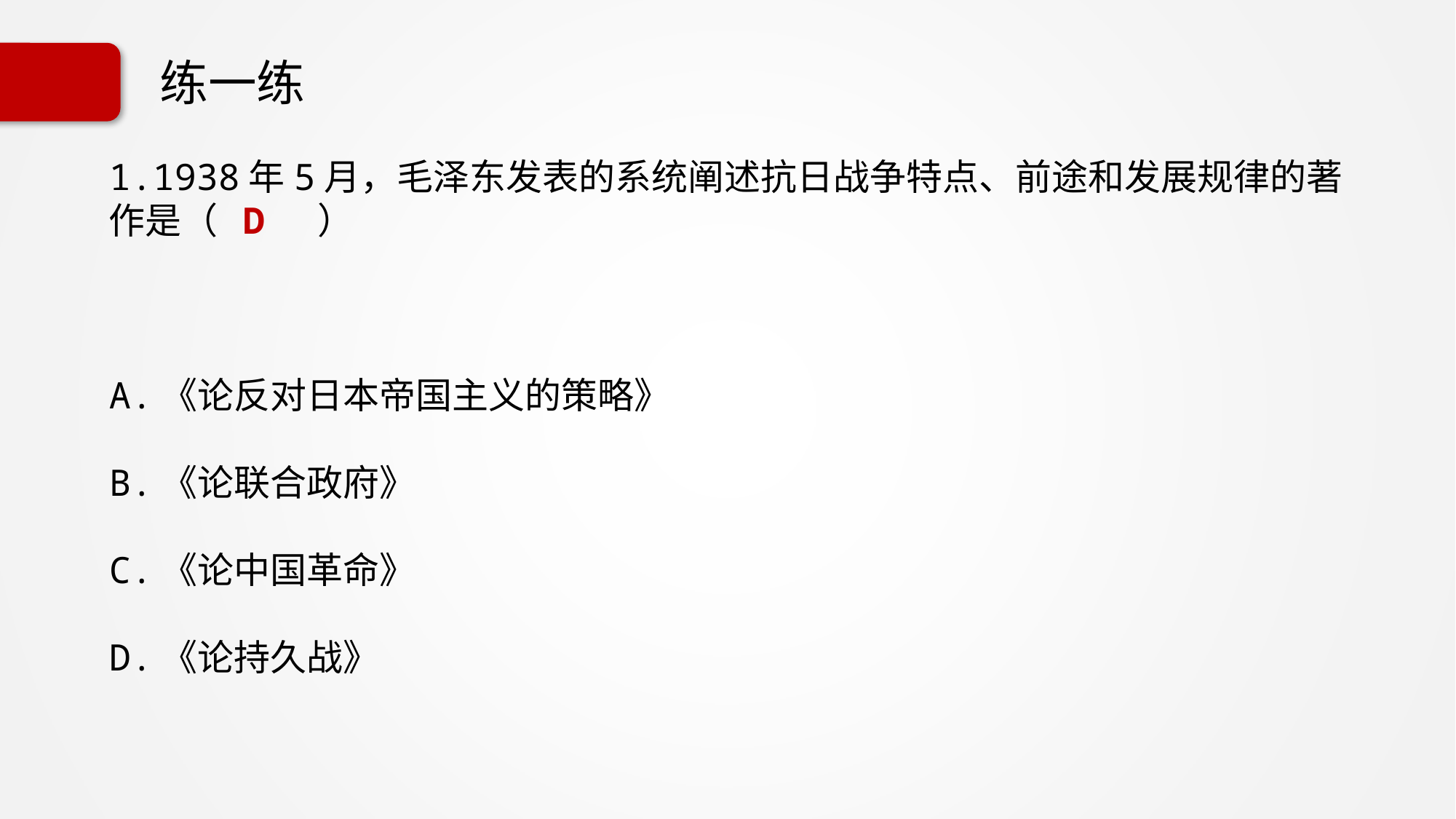

# 练一练
1.1938年5月，毛泽东发表的系统阐述抗日战争特点、前途和发展规律的著作是（  D  ）

A.《论反对日本帝国主义的策略》

B.《论联合政府》

C.《论中国革命》

D.《论持久战》